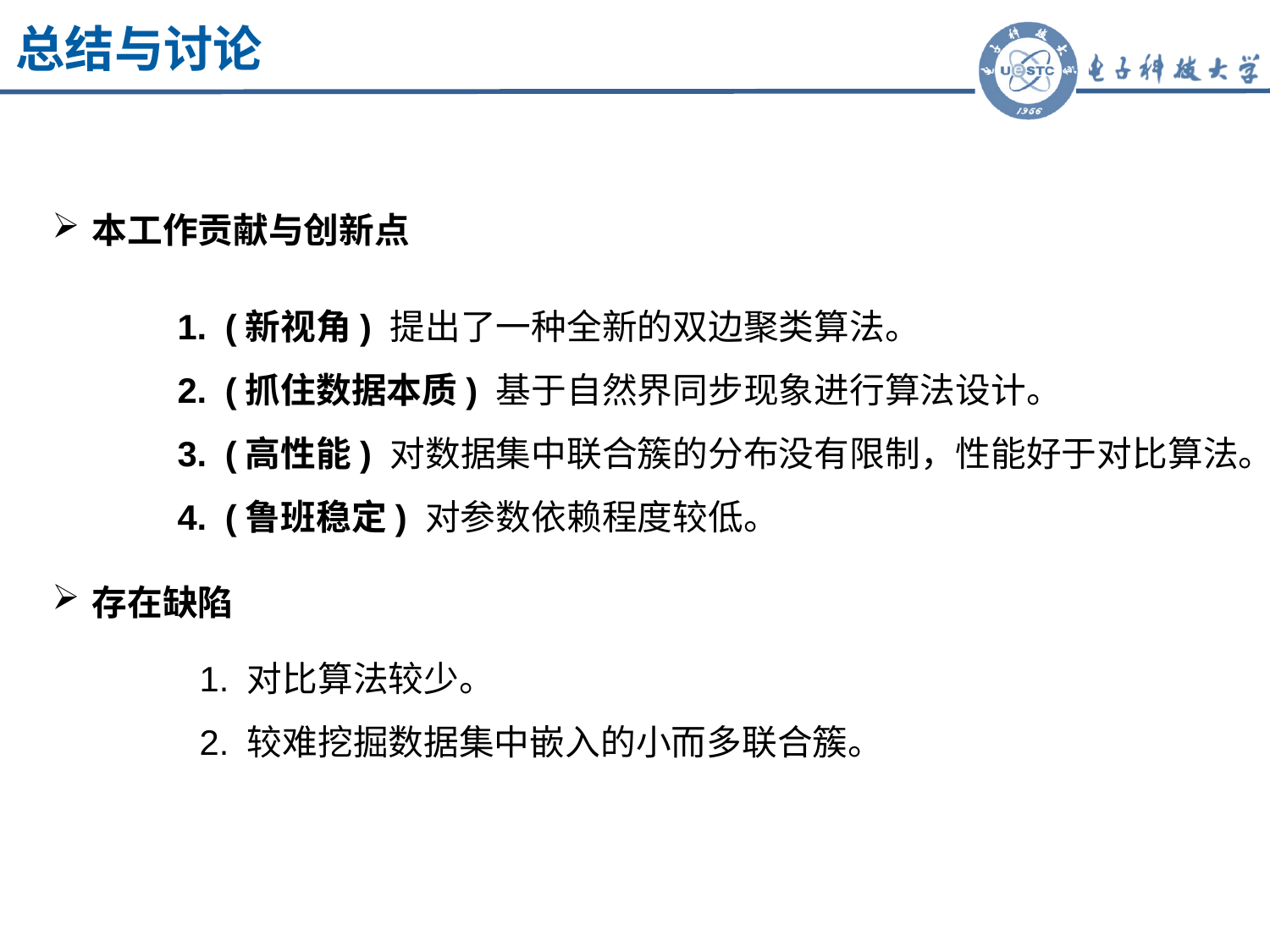

总结与讨论
本工作贡献与创新点
(新视角) 提出了一种全新的双边聚类算法。
(抓住数据本质) 基于自然界同步现象进行算法设计。
(高性能) 对数据集中联合簇的分布没有限制，性能好于对比算法。
(鲁班稳定) 对参数依赖程度较低。
存在缺陷
1. 对比算法较少。
2. 较难挖掘数据集中嵌入的小而多联合簇。